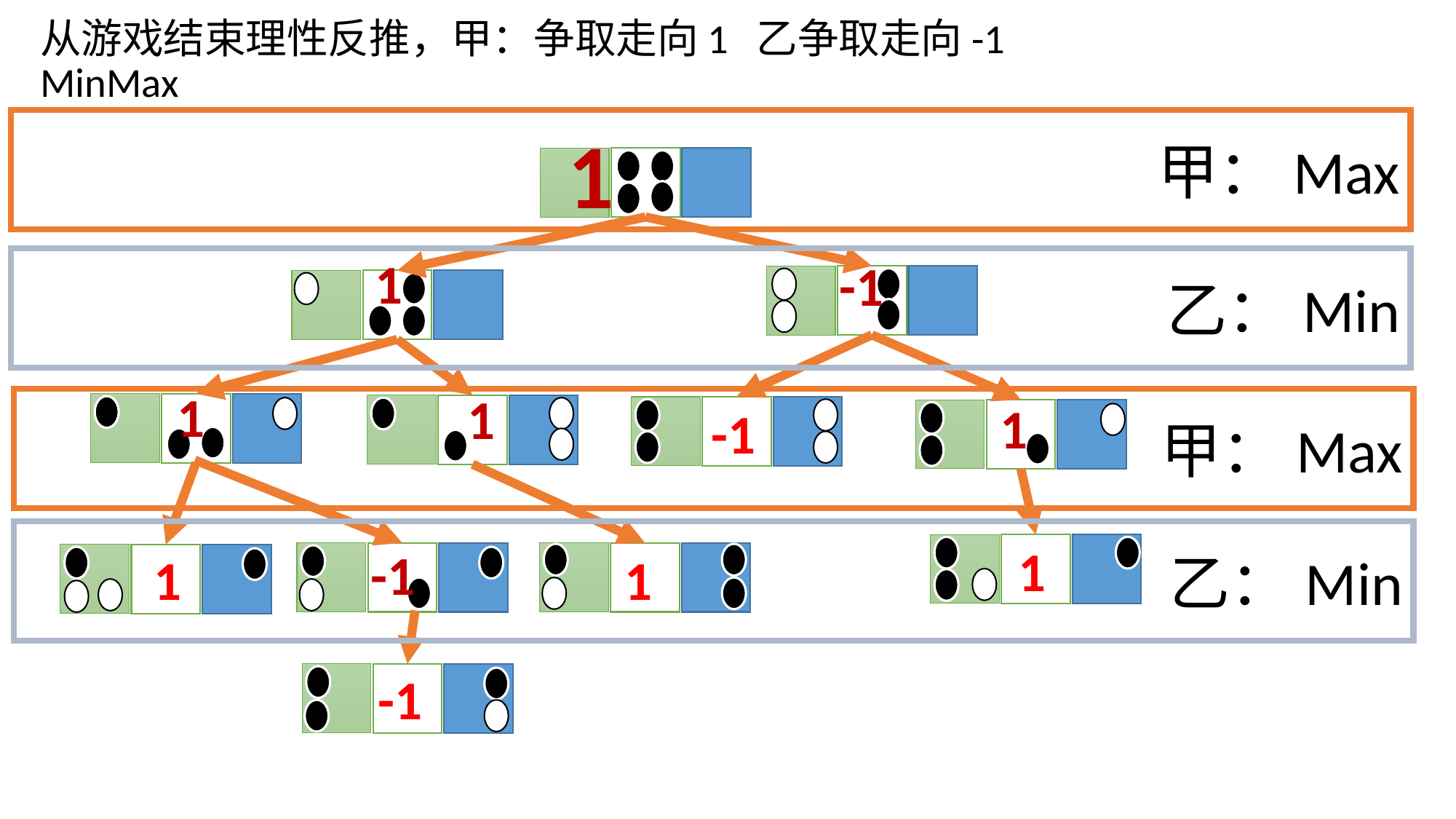

# 从游戏结束理性反推，甲：争取走向1  乙争取走向-1 MinMax
甲：Max
1

-1
1
1
1
-1
乙：Min
1
-1
1
1
甲：Max
1
乙：Min
-1